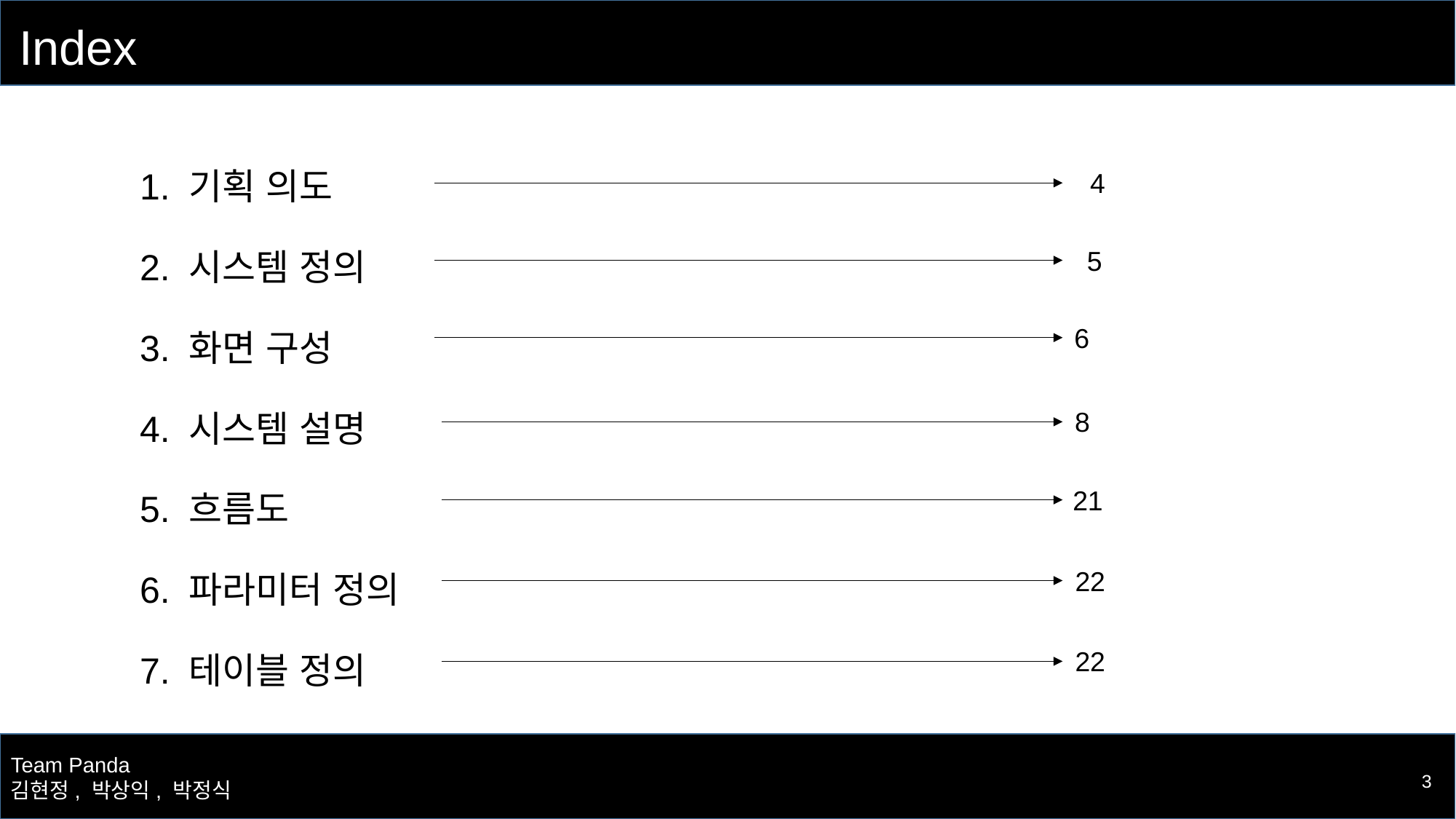

# Index
1. 기획 의도
2. 시스템 정의
3. 화면 구성
4. 시스템 설명
5. 흐름도
6. 파라미터 정의
7. 테이블 정의
4
5
6
8
21
22
22